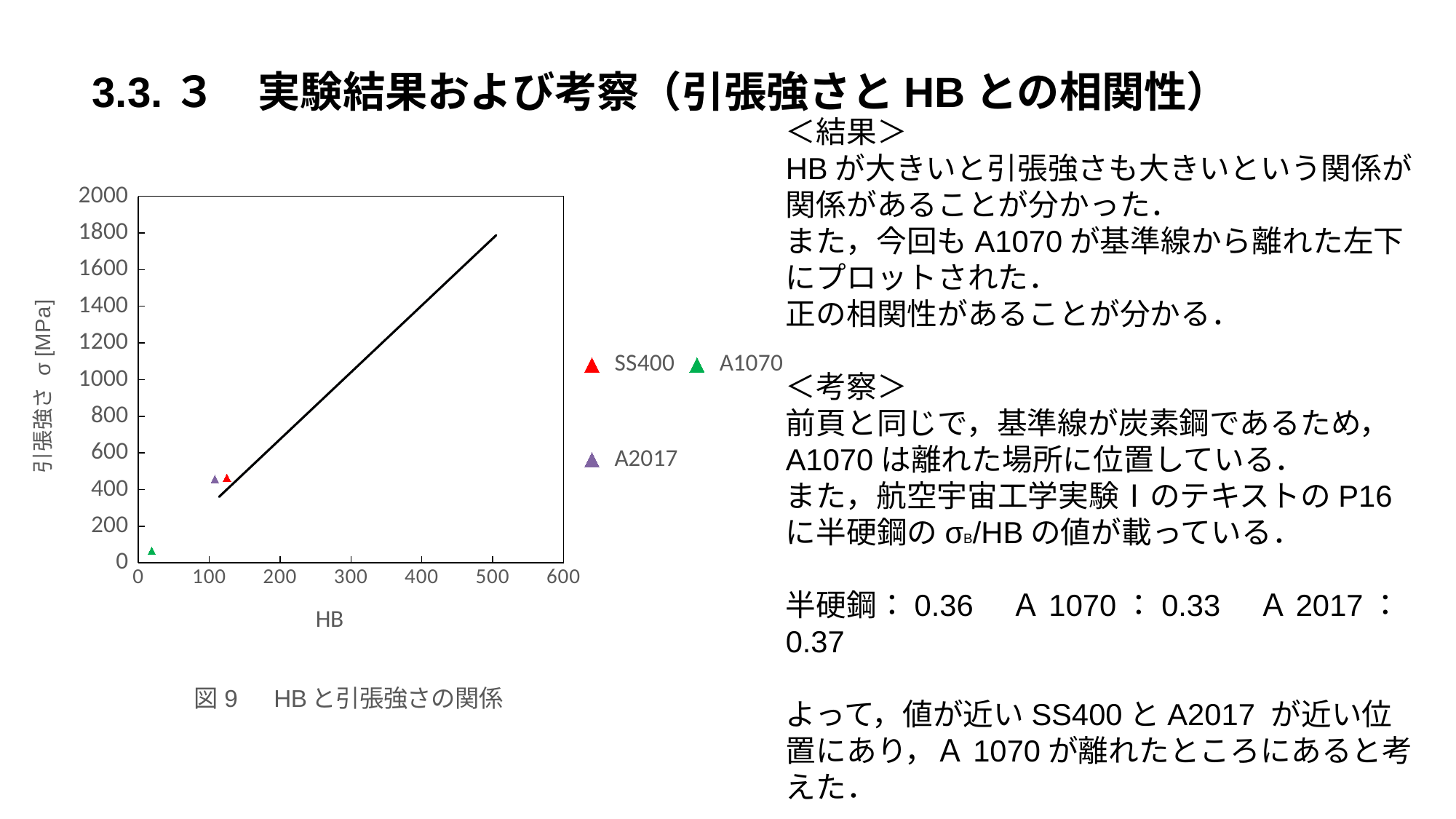

#
3.3.３　実験結果および考察（引張強さとHBとの相関性）

＜結果＞
HBが大きいと引張強さも大きいという関係が関係があることが分かった．
また，今回もA1070が基準線から離れた左下にプロットされた．
正の相関性があることが分かる．

＜考察＞
前頁と同じで，基準線が炭素鋼であるため，
A1070は離れた場所に位置している．
また，航空宇宙工学実験ⅠのテキストのP16に半硬鋼のσB/HBの値が載っている．

半硬鋼：0.36　Ａ1070：0.33　Ａ2017：0.37

よって，値が近いSS400とA2017 が近い位置にあり，Ａ1070が離れたところにあると考えた．

### Chart: 図9　HBと引張強さの関係

| Category |  |  |  |  |
|---|---|---|---|---|